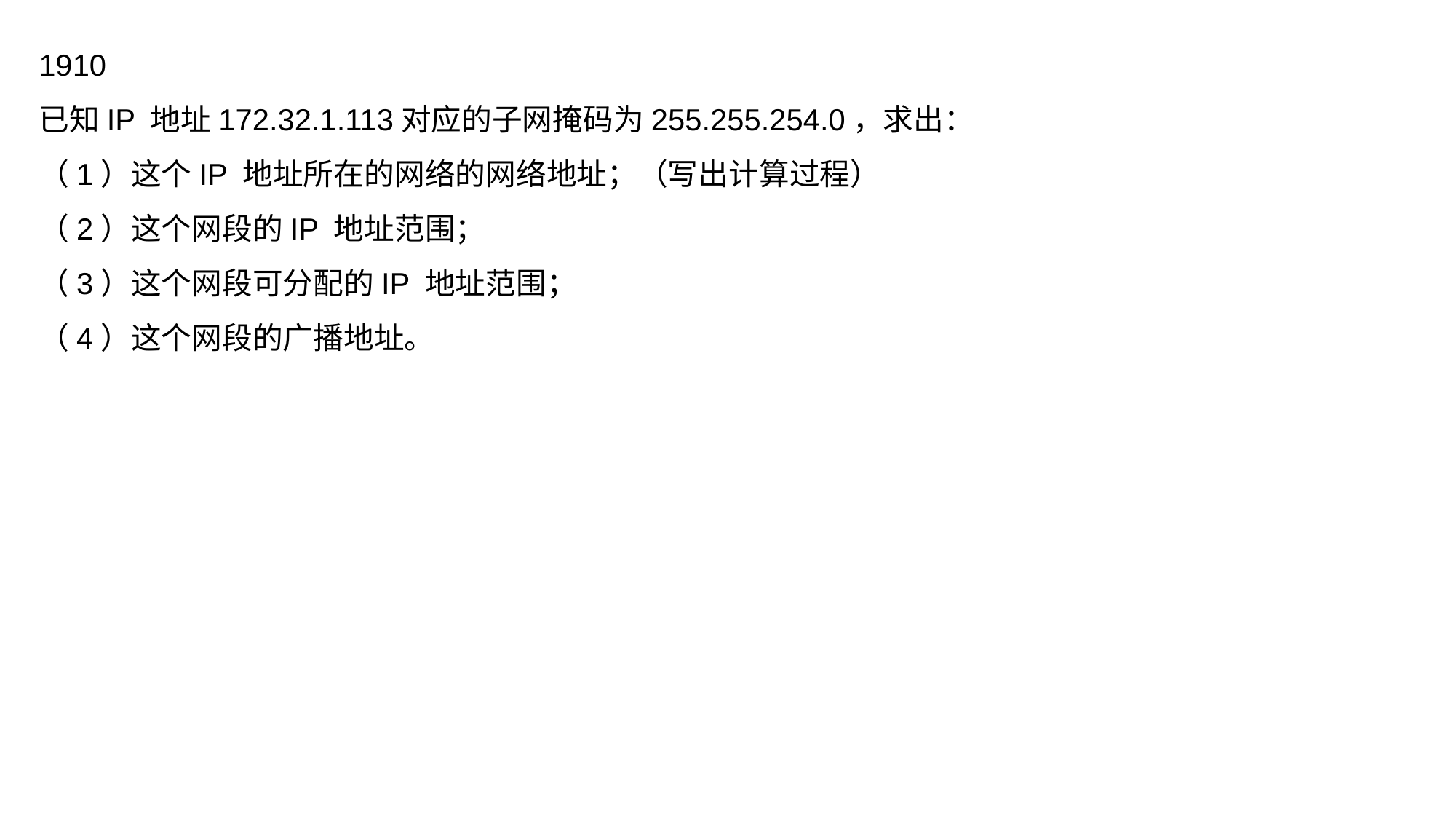

1910
已知IP 地址172.32.1.113对应的子网掩码为255.255.254.0，求出：
（1）这个IP 地址所在的网络的网络地址；（写出计算过程）
（2）这个网段的IP 地址范围；
（3）这个网段可分配的IP 地址范围；
（4）这个网段的广播地址。